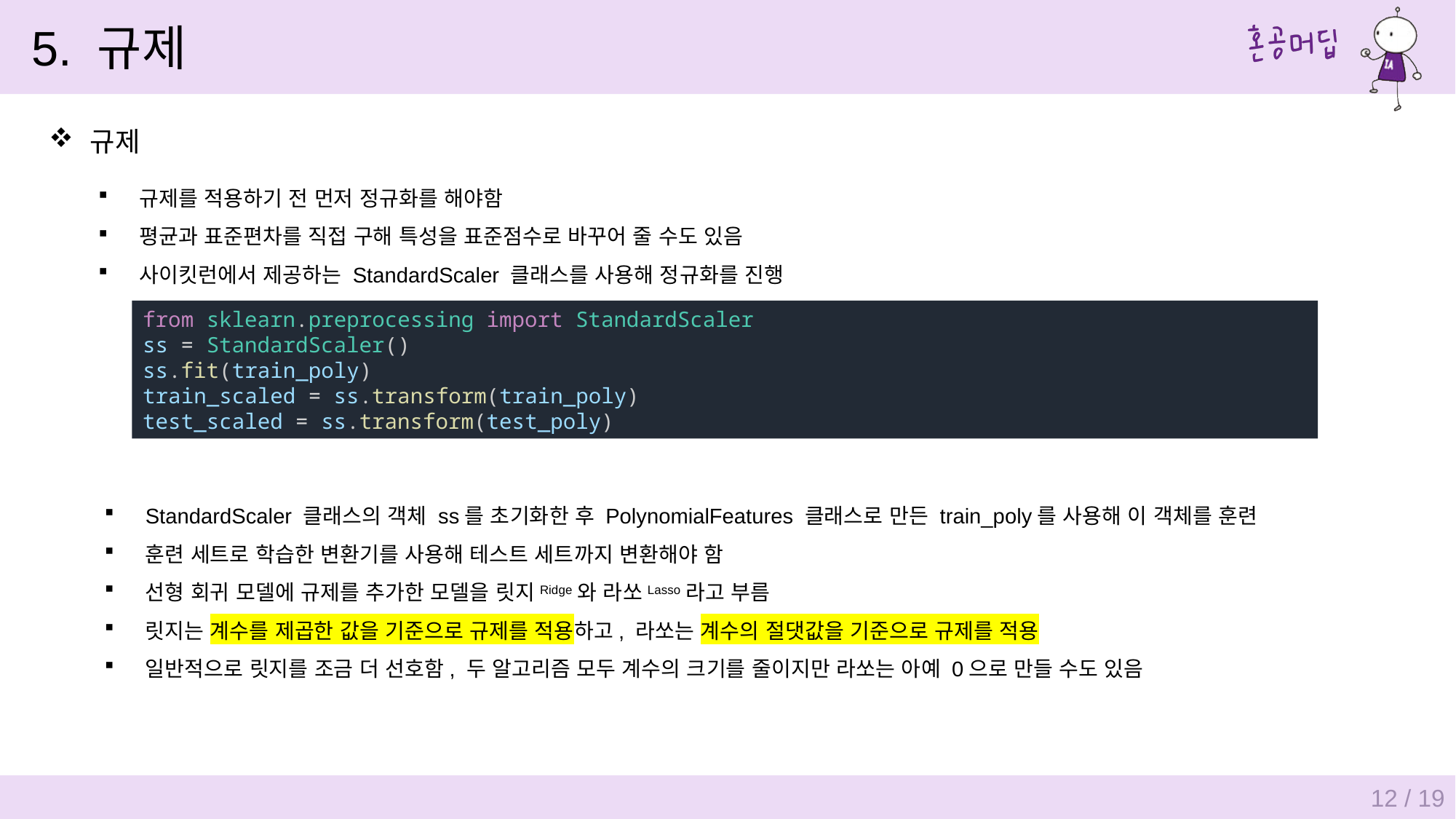

5. 규제
규제
규제를 적용하기 전 먼저 정규화를 해야함
평균과 표준편차를 직접 구해 특성을 표준점수로 바꾸어 줄 수도 있음
사이킷런에서 제공하는 StandardScaler 클래스를 사용해 정규화를 진행
from sklearn.preprocessing import StandardScaler
ss = StandardScaler()
ss.fit(train_poly)
train_scaled = ss.transform(train_poly)
test_scaled = ss.transform(test_poly)
StandardScaler 클래스의 객체 ss를 초기화한 후 PolynomialFeatures 클래스로 만든 train_poly를 사용해 이 객체를 훈련
훈련 세트로 학습한 변환기를 사용해 테스트 세트까지 변환해야 함
선형 회귀 모델에 규제를 추가한 모델을 릿지Ridge와 라쏘Lasso라고 부름
릿지는 계수를 제곱한 값을 기준으로 규제를 적용하고, 라쏘는 계수의 절댓값을 기준으로 규제를 적용
일반적으로 릿지를 조금 더 선호함, 두 알고리즘 모두 계수의 크기를 줄이지만 라쏘는 아예 0으로 만들 수도 있음
12 / 19